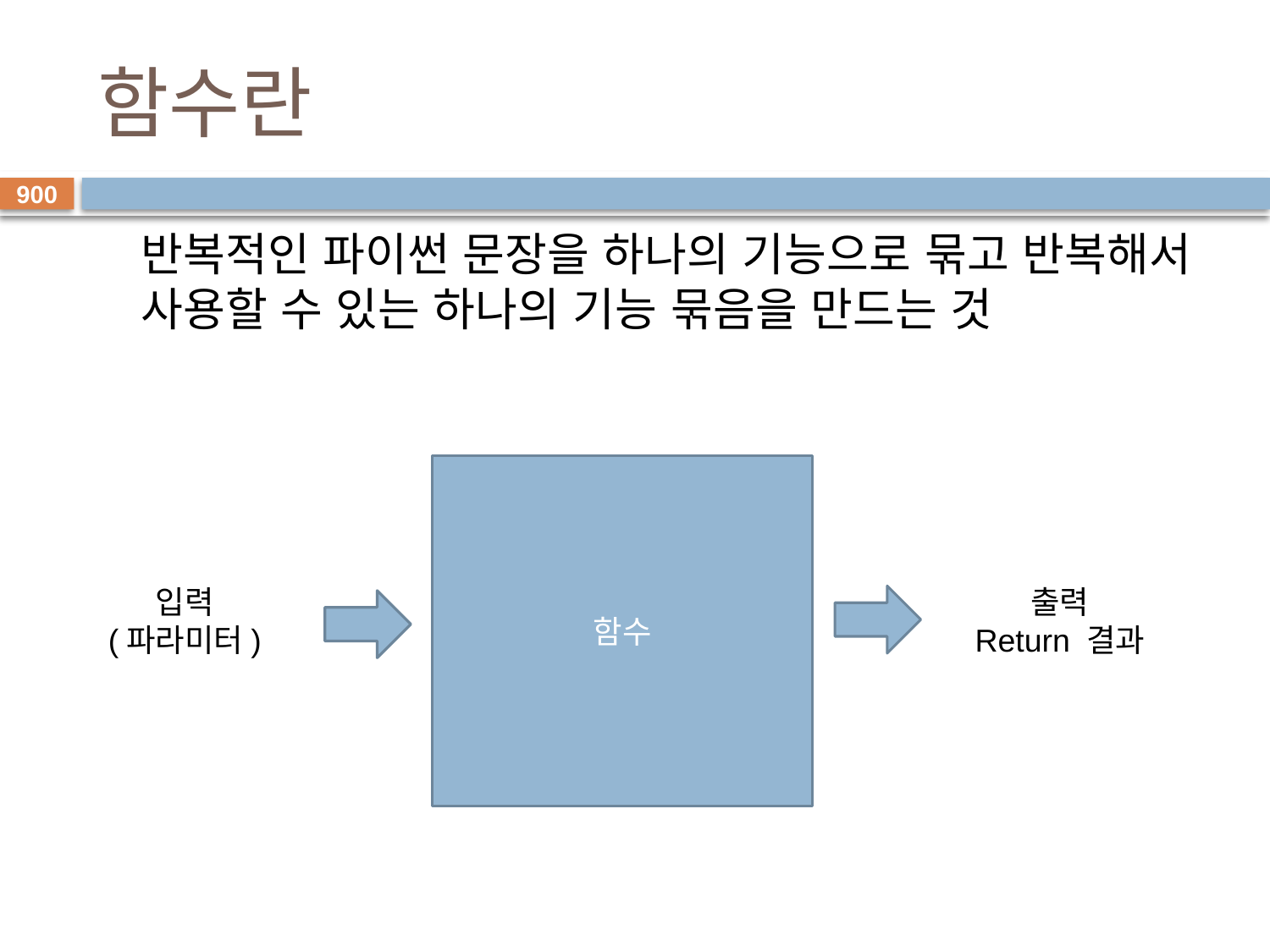

# 함수란
900
반복적인 파이썬 문장을 하나의 기능으로 묶고 반복해서 사용할 수 있는 하나의 기능 묶음을 만드는 것
함수
입력
(파라미터)
출력
Return 결과